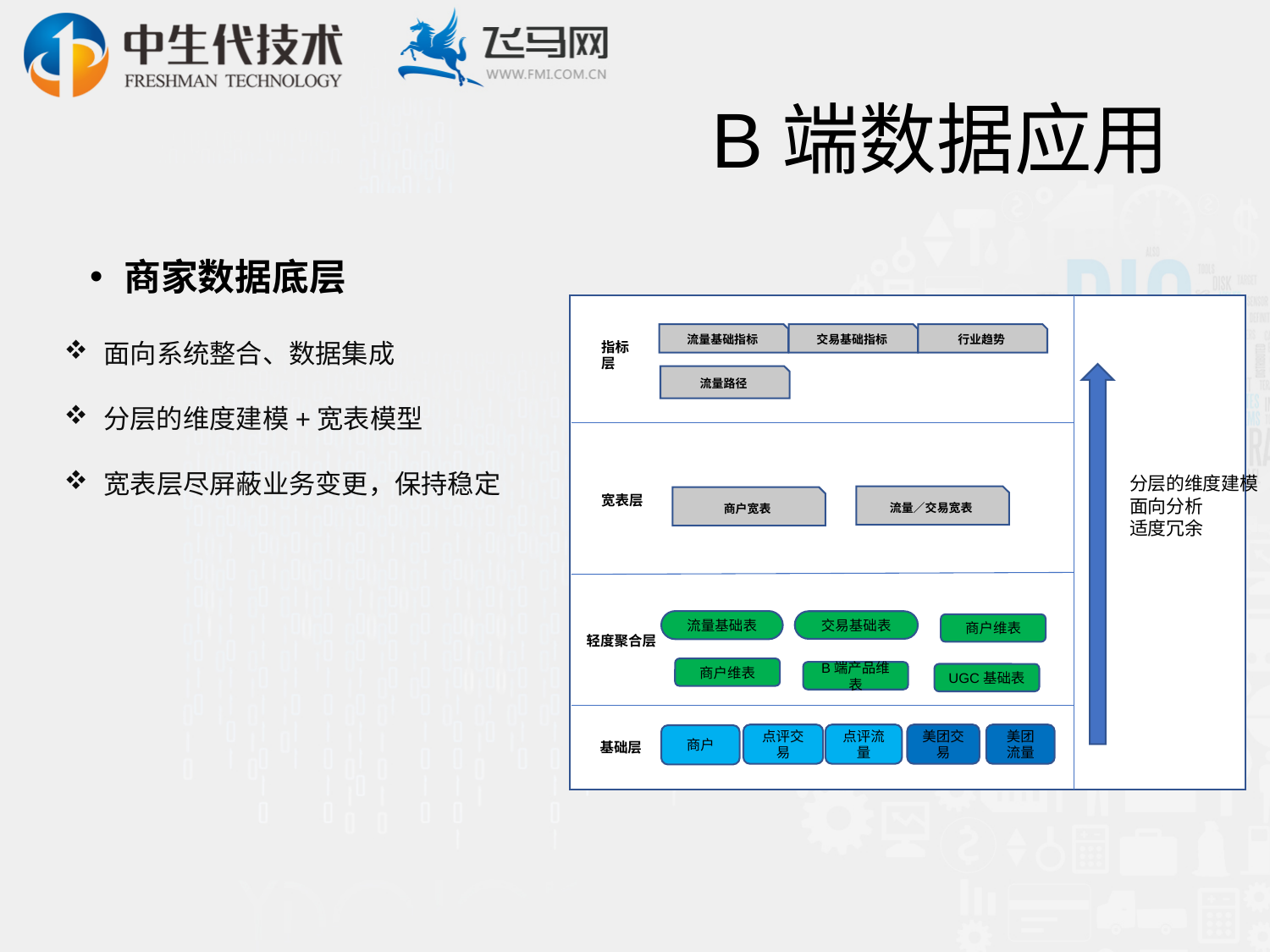

# B端数据应用
商家数据底层

面向系统整合、数据集成
分层的维度建模+宽表模型
宽表层尽屏蔽业务变更，保持稳定

流量基础指标
交易基础指标
行业趋势
指标层

流量路径
分层的维度建模
面向分析
适度冗余
宽表层
流量／交易宽表
商户宽表
流量基础表
交易基础表
商户维表
轻度聚合层
商户维表
B端产品维表
UGC基础表
美团流量
点评流量
美团交易
点评交易
商户
基础层